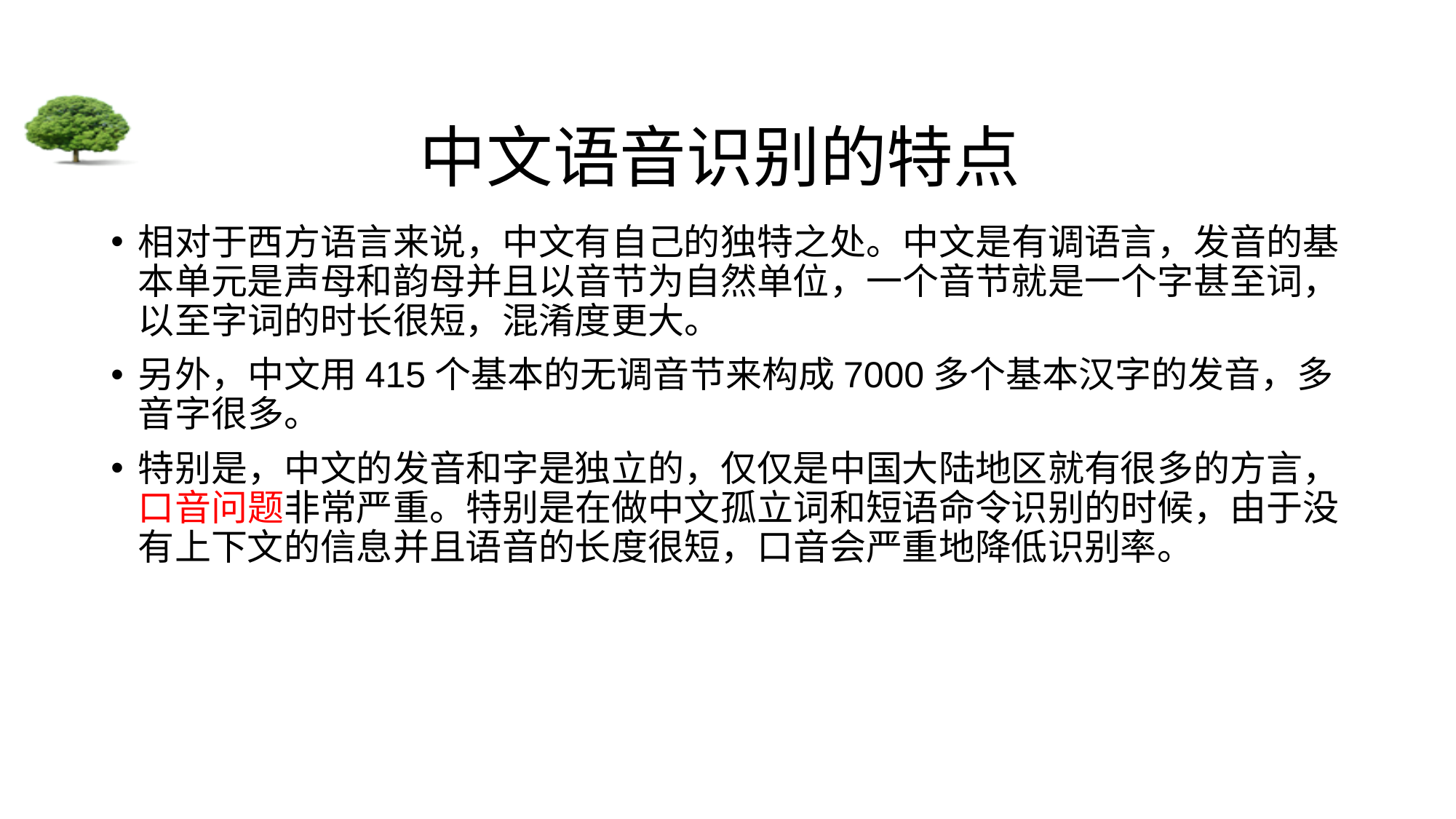

# 中文语音识别的特点
相对于西方语言来说，中文有自己的独特之处。中文是有调语言，发音的基本单元是声母和韵母并且以音节为自然单位，一个音节就是一个字甚至词，以至字词的时长很短，混淆度更大。
另外，中文用415个基本的无调音节来构成7000多个基本汉字的发音，多音字很多。
特别是，中文的发音和字是独立的，仅仅是中国大陆地区就有很多的方言，口音问题非常严重。特别是在做中文孤立词和短语命令识别的时候，由于没有上下文的信息并且语音的长度很短，口音会严重地降低识别率。